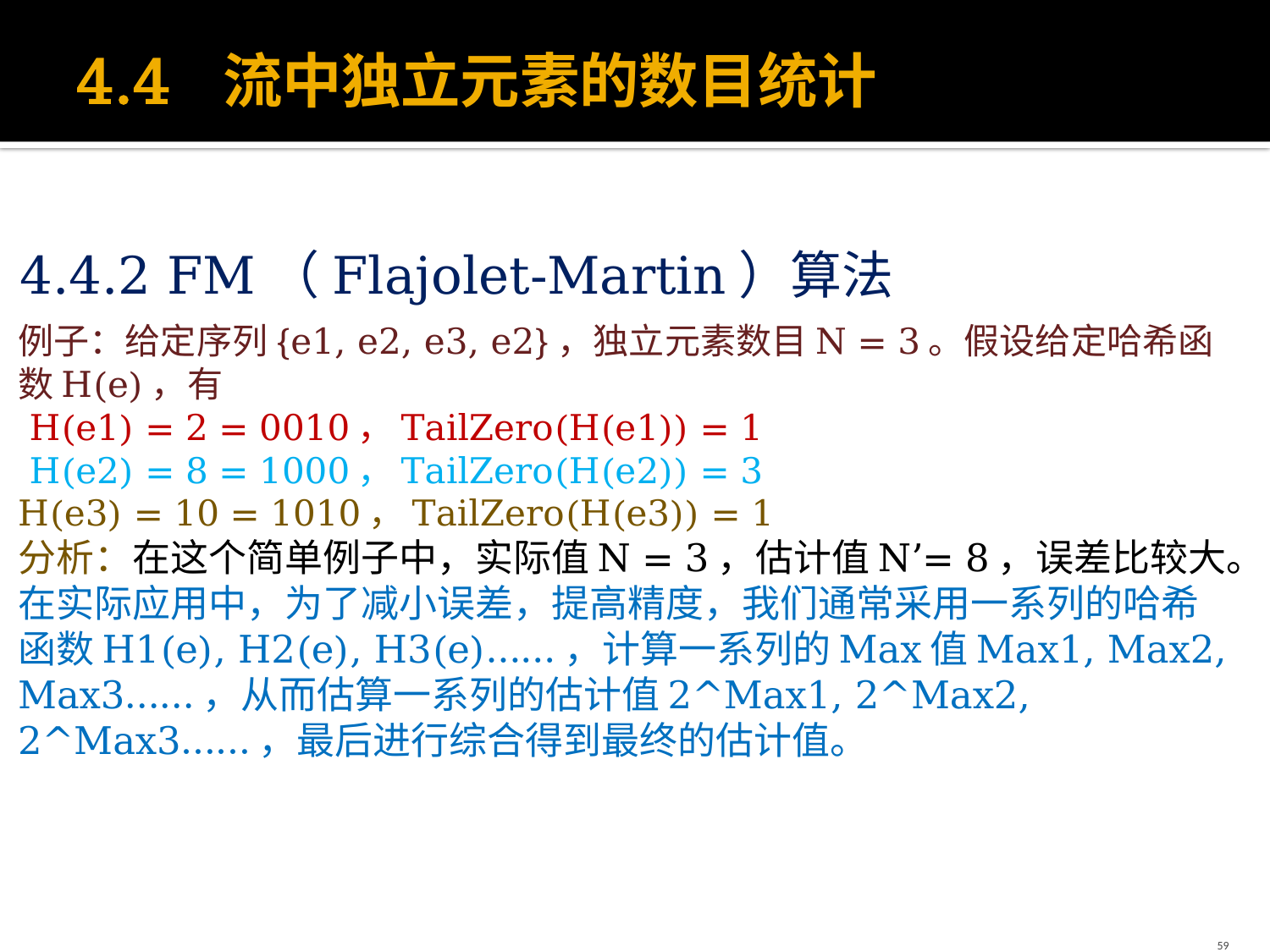

# 4.4  流中独立元素的数目统计
4.4.2 FM（Flajolet-Martin）算法

例子：给定序列{e1, e2, e3, e2}，独立元素数目N = 3。假设给定哈希函数H(e)，有
 H(e1) = 2 = 0010，TailZero(H(e1)) = 1
 H(e2) = 8 = 1000，TailZero(H(e2)) = 3
H(e3) = 10 = 1010，TailZero(H(e3)) = 1
分析：在这个简单例子中，实际值N = 3，估计值N’= 8，误差比较大。
在实际应用中，为了减小误差，提高精度，我们通常采用一系列的哈希函数H1(e), H2(e), H3(e)……，计算一系列的Max值Max1, Max2, Max3……，从而估算一系列的估计值2^Max1, 2^Max2, 2^Max3……，最后进行综合得到最终的估计值。
59